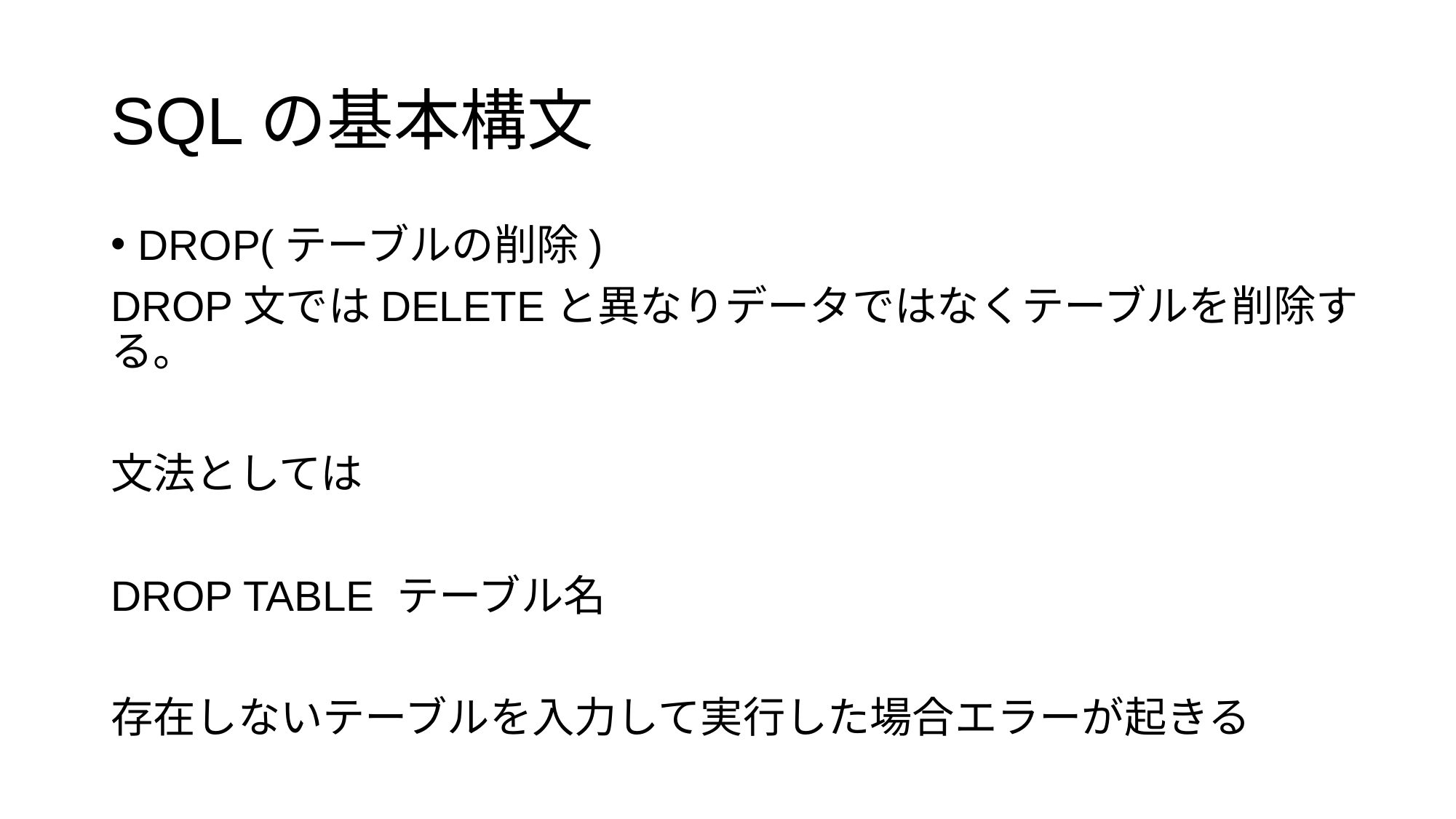

# SQLの基本構文
DROP(テーブルの削除)
DROP文ではDELETEと異なりデータではなくテーブルを削除する。

文法としては

DROP TABLE テーブル名

存在しないテーブルを入力して実行した場合エラーが起きる